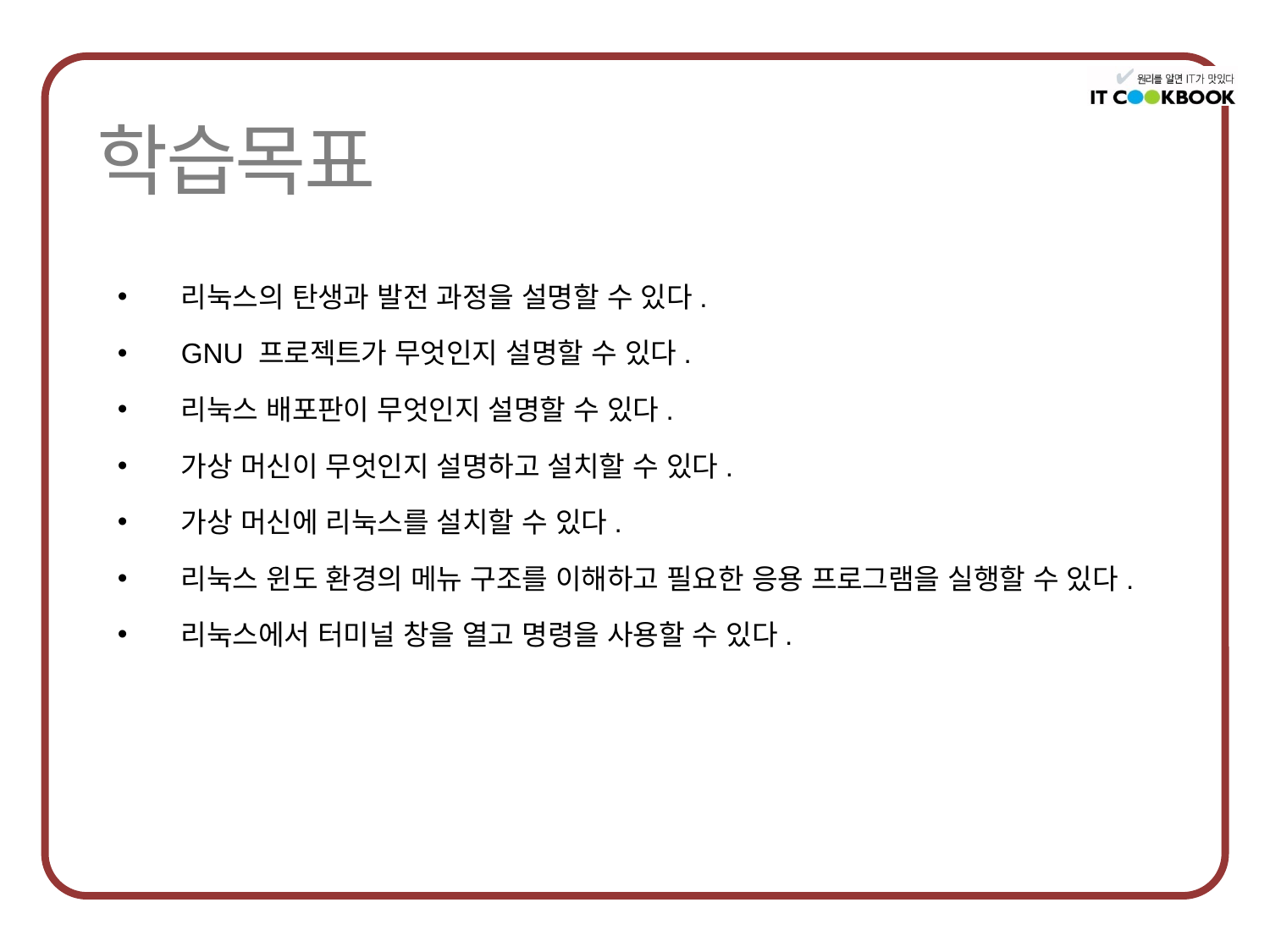

리눅스의 탄생과 발전 과정을 설명할 수 있다.
GNU 프로젝트가 무엇인지 설명할 수 있다.
리눅스 배포판이 무엇인지 설명할 수 있다.
가상 머신이 무엇인지 설명하고 설치할 수 있다.
가상 머신에 리눅스를 설치할 수 있다.
리눅스 윈도 환경의 메뉴 구조를 이해하고 필요한 응용 프로그램을 실행할 수 있다.
리눅스에서 터미널 창을 열고 명령을 사용할 수 있다.